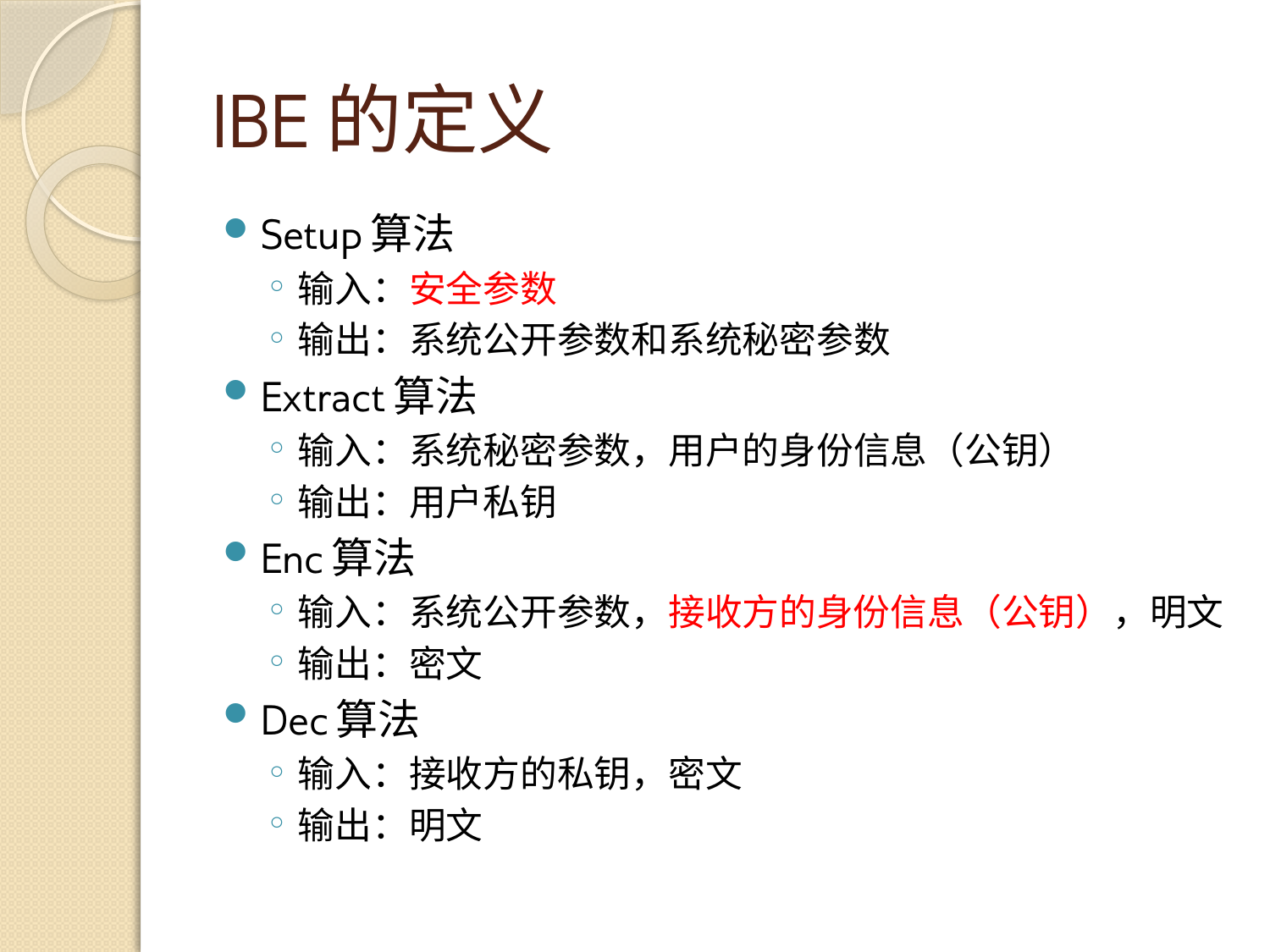

# IBE的定义
Setup算法
输入：安全参数
输出：系统公开参数和系统秘密参数
Extract算法
输入：系统秘密参数，用户的身份信息（公钥）
输出：用户私钥
Enc算法
输入：系统公开参数，接收方的身份信息（公钥），明文
输出：密文
Dec算法
输入：接收方的私钥，密文
输出：明文